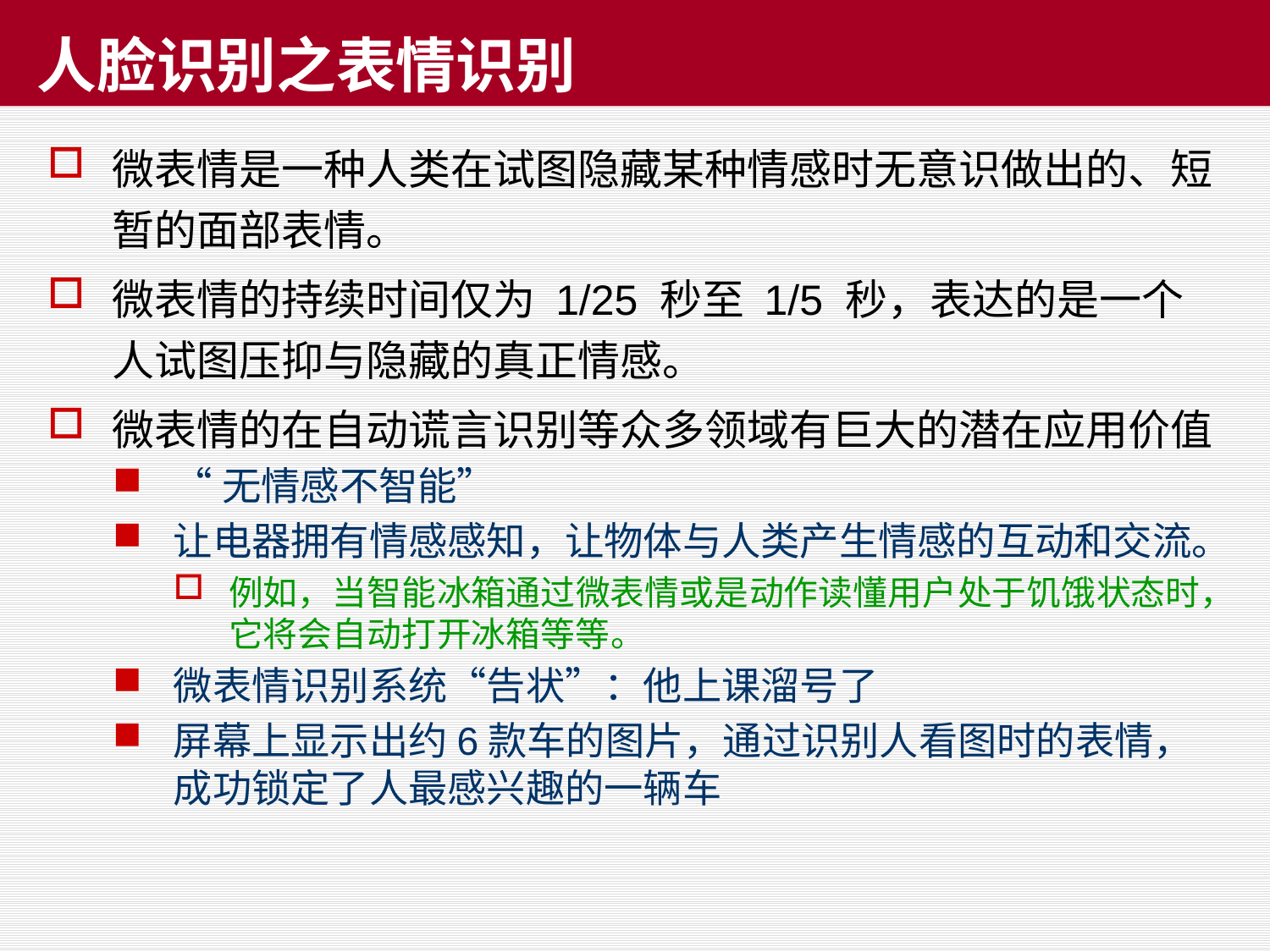

# 人脸识别之表情识别
微表情是一种人类在试图隐藏某种情感时无意识做出的、短暂的面部表情。
微表情的持续时间仅为 1/25 秒至 1/5 秒，表达的是一个人试图压抑与隐藏的真正情感。
微表情的在自动谎言识别等众多领域有巨大的潜在应用价值
“无情感不智能”
让电器拥有情感感知，让物体与人类产生情感的互动和交流。
例如，当智能冰箱通过微表情或是动作读懂用户处于饥饿状态时，它将会自动打开冰箱等等。
微表情识别系统“告状”：他上课溜号了
屏幕上显示出约6款车的图片，通过识别人看图时的表情，成功锁定了人最感兴趣的一辆车